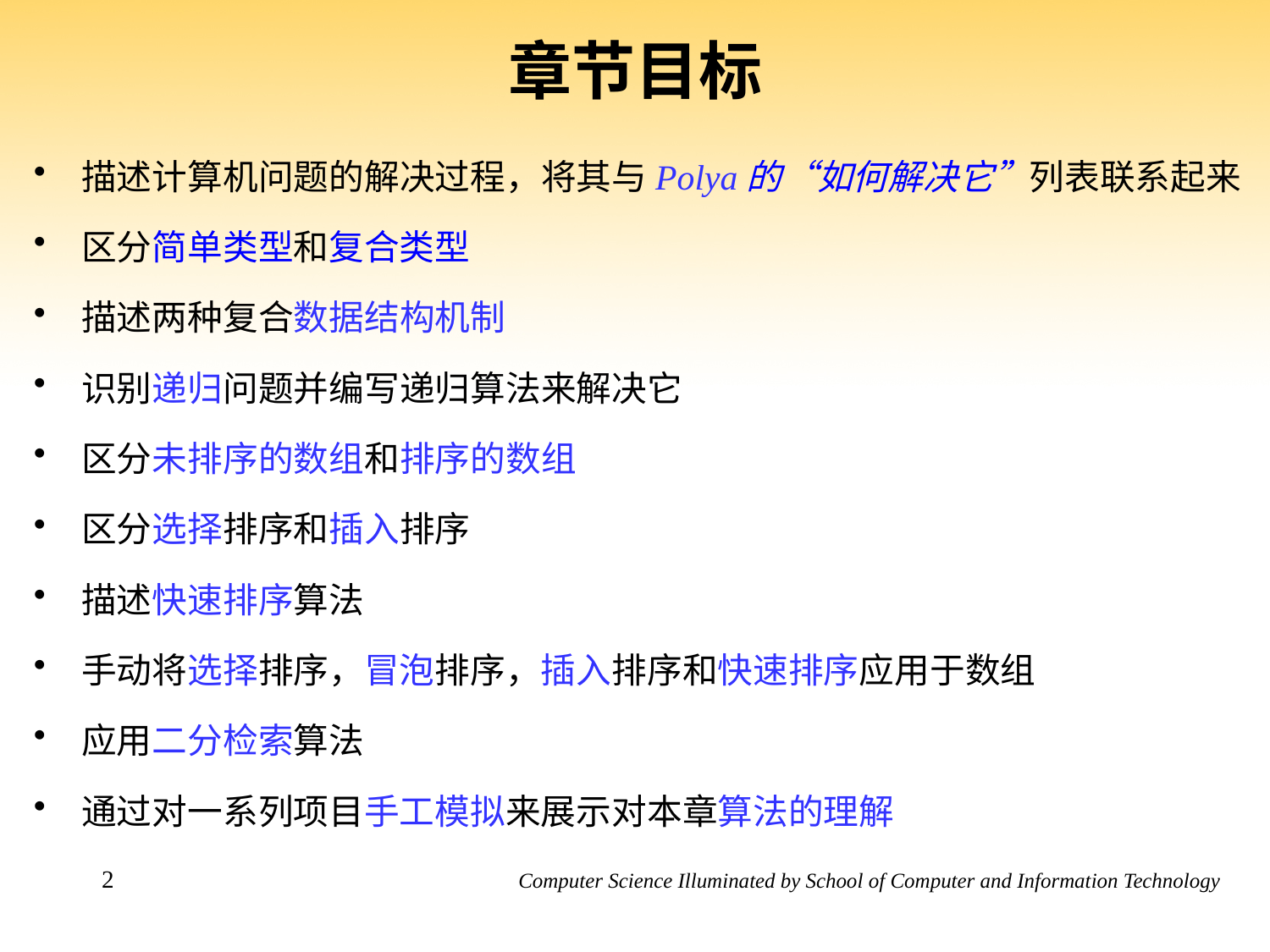

# 章节目标
描述计算机问题的解决过程，将其与Polya的“如何解决它”列表联系起来
区分简单类型和复合类型
描述两种复合数据结构机制
识别递归问题并编写递归算法来解决它
区分未排序的数组和排序的数组
区分选择排序和插入排序
描述快速排序算法
手动将选择排序，冒泡排序，插入排序和快速排序应用于数组
应用二分检索算法
通过对一系列项目手工模拟来展示对本章算法的理解
2